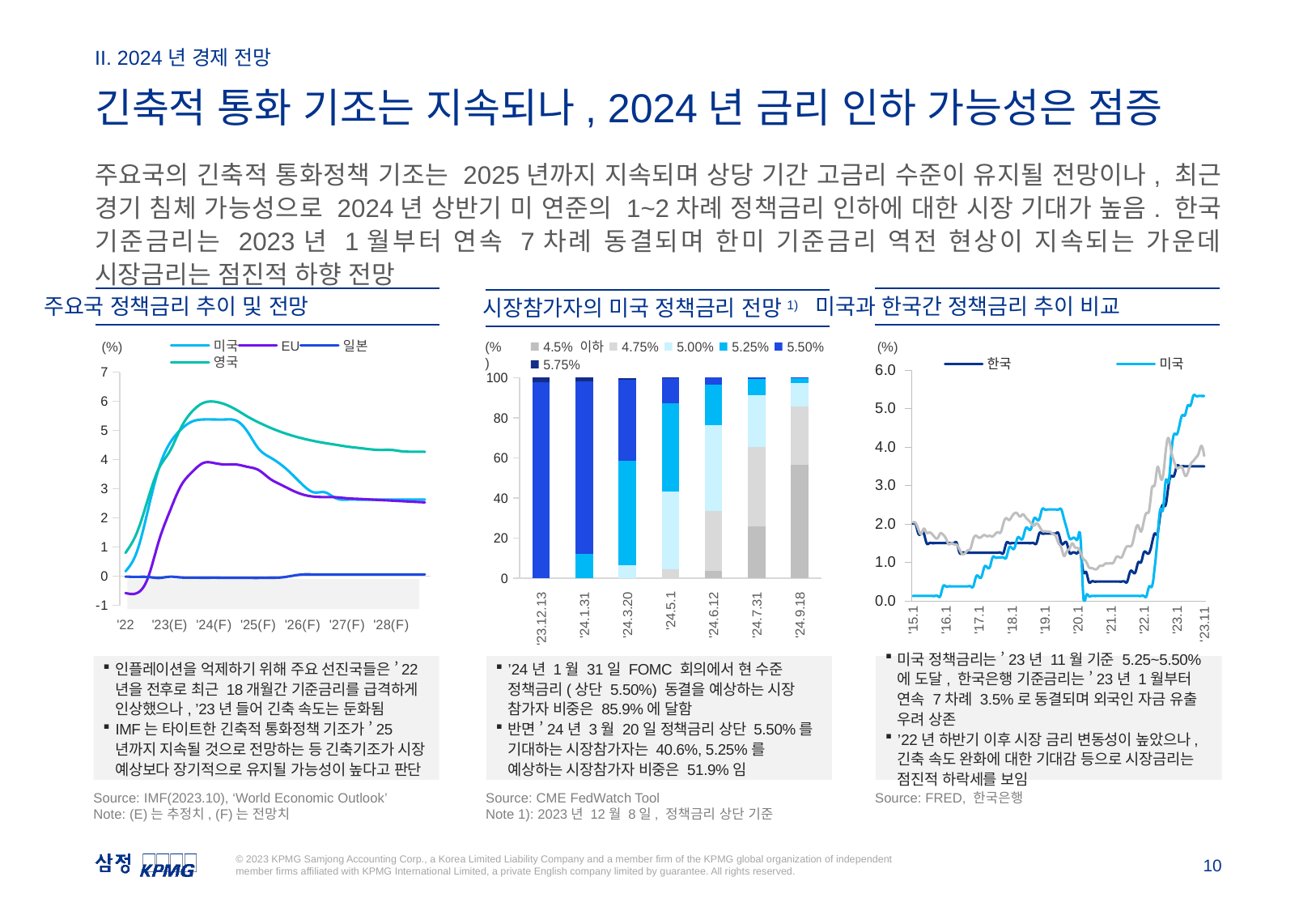

II. 2024년 경제 전망
# 긴축적 통화 기조는 지속되나, 2024년 금리 인하 가능성은 점증
주요국의 긴축적 통화정책 기조는 2025년까지 지속되며 상당 기간 고금리 수준이 유지될 전망이나, 최근 경기 침체 가능성으로 2024년 상반기 미 연준의 1~2차례 정책금리 인하에 대한 시장 기대가 높음. 한국 기준금리는 2023년 1월부터 연속 7차례 동결되며 한미 기준금리 역전 현상이 지속되는 가운데 시장금리는 점진적 하향 전망
주요국 정책금리 추이 및 전망
미국과 한국간 정책금리 추이 비교
시장참가자의 미국 정책금리 전망1)

### Chart

| Category | 미국 | EU | 일본 | 영국 |
|---|---|---|---|---|
| '22 | 0.165 | -0.578 | -0.015 | 0.802 |
|  | 0.811 | -0.584 | -0.023 | 1.468 |
|  | 2.228 | -0.08 | -0.026 | 2.615 |
|  | 3.693 | 1.197 | -0.061 | 3.687 |
| '23(E) | 4.563 | 2.23 | -0.019 | 4.287 |
|  | 5.031 | 3.1 | -0.044 | 5.088 |
|  | 5.304 | 3.57 | -0.05 | 5.645 |
|  | 5.375 | 3.88 | -0.055 | 5.94 |
| '24(F) | 5.375 | 3.88 | -0.053 | 5.985 |
|  | 5.375 | 3.83 | -0.058 | 5.89 |
|  | 5.333 | 3.83 | -0.059 | 5.705 |
|  | 4.958 | 3.75 | -0.059 | 5.475 |
| '25(F) | 4.375 | 3.64 | -0.06 | 5.275 |
|  | 4.083 | 3.35 | -0.055 | 5.1 |
|  | 3.833 | 3.14 | -0.045 | 4.95 |
|  | 3.5 | 2.95 | 0.01 | 4.825 |
| '26(F) | 3.125 | 2.8 | 0.06 | 4.72 |
|  | 2.875 | 2.727 | 0.06 | 4.635 |
|  | 2.875 | 2.712 | 0.06 | 4.565 |
|  | 2.667 | 2.706 | 0.06 | 4.505 |
| '27(F) | 2.625 | 2.671 | 0.06 | 4.445 |
|  | 2.625 | 2.651 | 0.06 | 4.4 |
|  | 2.625 | 2.631 | 0.06 | 4.355 |
|  | 2.625 | 2.611 | 0.06 | 4.33 |
| '28(F) | 2.625 | 2.591 | 0.06 | 4.33 |

### Chart

| Category | 4.5% 이하 | 4.75% | 5.00% | 5.25% | 5.50% | 5.75% |
|---|---|---|---|---|---|---|
| '23.12.13 | None | None | None | None | 97.7 | 2.3 |
| '24.1.31 | None | None | None | 12.1 | 85.9 | 2.0 |
| '24.3.20 | None | None | 6.5 | 51.9 | 40.6 | 0.9 |
| '24.5.1 | None | 4.6 | 38.5 | 44.0 | 12.7 | 0.3 |
| '24.6.12 | 3.5 | 30.1 | 42.6 | 20.4 | 3.4 | 0.1 |
| '24.7.31 | 25.8 | 39.5 | 26.1 | 7.7 | 0.9 | None |
| '24.9.18 | 56.5 | 29.1 | 11.8 | 2.4 | 0.2 | None |
(%)
(%)
(%)

### Chart

| Category | 한국 | 미국 | 한국 국고채 3년물 |
|---|---|---|---|
| '15.1 | 2.0 | 0.125 | 2.039 |
|  | 2.0 | 0.125 | 2.024 |
|  | 1.75 | 0.125 | 1.865 |
|  | 1.75 | 0.125 | 1.739 |
|  | 1.75 | 0.125 | 1.875 |
|  | 1.5 | 0.125 | 1.773 |
|  | 1.5 | 0.125 | 1.777 |
|  | 1.5 | 0.125 | 1.735 |
|  | 1.5 | 0.125 | 1.651 |
|  | 1.5 | 0.125 | 1.627 |
|  | 1.5 | 0.125 | 1.752 |
|  | 1.5 | 0.375 | 1.719 |
| '16.1 | 1.5 | 0.375 | 1.628 |
|  | 1.5 | 0.375 | 1.474 |
|  | 1.5 | 0.375 | 1.498 |
|  | 1.5 | 0.375 | 1.468 |
|  | 1.5 | 0.375 | 1.455 |
|  | 1.25 | 0.375 | 1.334 |
|  | 1.25 | 0.375 | 1.218 |
|  | 1.25 | 0.375 | 1.238 |
|  | 1.25 | 0.375 | 1.312 |
|  | 1.25 | 0.375 | 1.361 |
|  | 1.25 | 0.375 | 1.609 |
|  | 1.25 | 0.625 | 1.692 |
| '17.1 | 1.25 | 0.625 | 1.643 |
|  | 1.25 | 0.625 | 1.665 |
|  | 1.25 | 0.875 | 1.709 |
|  | 1.25 | 0.875 | 1.678 |
|  | 1.25 | 0.875 | 1.69 |
|  | 1.25 | 1.125 | 1.673 |
|  | 1.25 | 1.125 | 1.74 |
|  | 1.25 | 1.125 | 1.78 |
|  | 1.25 | 1.125 | 1.785 |
|  | 1.25 | 1.125 | 2.026 |
|  | 1.5 | 1.125 | 2.15 |
|  | 1.5 | 1.375 | 2.1 |
| '18.1 | 1.5 | 1.375 | 2.19 |
|  | 1.5 | 1.375 | 2.277 |
|  | 1.5 | 1.625 | 2.271 |
|  | 1.5 | 1.625 | 2.192 |
|  | 1.5 | 1.625 | 2.25 |
|  | 1.5 | 1.875 | 2.175 |
|  | 1.5 | 1.875 | 2.097 |
|  | 1.5 | 1.875 | 2.019 |
|  | 1.5 | 2.125 | 1.953 |
|  | 1.5 | 2.125 | 2.01 |
|  | 1.75 | 2.125 | 1.94 |
|  | 1.75 | 2.375 | 1.825 |
| '19.1 | 1.75 | 2.375 | 1.807 |
|  | 1.75 | 2.375 | 1.802 |
|  | 1.75 | 2.375 | 1.789 |
|  | 1.75 | 2.375 | 1.736 |
|  | 1.75 | 2.375 | 1.679 |
|  | 1.75 | 2.375 | 1.496 |
|  | 1.5 | 2.375 | 1.382 |
|  | 1.5 | 2.125 | 1.164 |
|  | 1.5 | 1.875 | 1.287 |
|  | 1.25 | 1.625 | 1.357 |
|  | 1.25 | 1.625 | 1.492 |
|  | 1.25 | 1.625 | 1.39 |
| '20.1 | 1.25 | 1.625 | 1.373 |
|  | 1.25 | 1.625 | 1.253 |
|  | 0.75 | 0.125 | 1.091 |
|  | 0.75 | 0.125 | 1.024 |
|  | 0.5 | 0.125 | 0.878 |
|  | 0.5 | 0.125 | 0.85 |
|  | 0.5 | 0.125 | 0.826 |
|  | 0.5 | 0.125 | 0.829 |
|  | 0.5 | 0.125 | 0.908 |
|  | 0.5 | 0.125 | 0.91 |
|  | 0.5 | 0.125 | 0.965 |
|  | 0.5 | 0.125 | 0.97 |
| '21.1 | 0.5 | 0.125 | 0.975 |
|  | 0.5 | 0.125 | 0.995 |
|  | 0.5 | 0.125 | 1.133 |
|  | 0.5 | 0.125 | 1.138 |
|  | 0.5 | 0.125 | 1.134 |
|  | 0.5 | 0.125 | 1.302 |
|  | 0.5 | 0.125 | 1.419 |
|  | 0.75 | 0.125 | 1.411 |
|  | 0.75 | 0.125 | 1.515 |
|  | 0.75 | 0.125 | 1.842 |
|  | 1.0 | 0.125 | 1.953 |
|  | 1.0 | 0.125 | 1.8 |
| '22.1 | 1.25 | 0.125 | 2.06 |
|  | 1.25 | 0.125 | 2.285 |
|  | 1.25 | 0.375 | 2.369 |
|  | 1.5 | 0.375 | 2.941 |
|  | 1.75 | 0.875 | 3.019 |
|  | 1.75 | 1.625 | 3.477 |
|  | 2.25 | 2.375 | 3.238 |
|  | 2.5 | 2.375 | 3.247 |
|  | 2.5 | 3.125 | 3.903 |
|  | 3.0 | 3.08 | 4.235 |
|  | 3.25 | 3.83 | 3.895 |
|  | 3.25 | 4.33 | 3.63 |
| '23.1 | 3.5 | 4.33 | 3.46 |
|  | 3.5 | 4.57 | 3.47 |
|  | 3.5 | 4.83 | 3.461 |
|  | 3.5 | 4.83 | 3.263 |
|  | 3.5 | 5.08 | 3.33 |
|  | 3.5 | 5.08 | 3.548 |
|  | 3.5 | 5.33 | 3.638 |
|  | 3.5 | 5.33 | 3.727 |
|  | 3.5 | 5.33 | 3.842 |
|  | 3.5 | 5.33 | 4.031 |
| '23.11 | 3.5 | 5.33 | 3.771 |
인플레이션을 억제하기 위해 주요 선진국들은 ’22년을 전후로 최근 18개월간 기준금리를 급격하게 인상했으나, ’23년 들어 긴축 속도는 둔화됨
IMF는 타이트한 긴축적 통화정책 기조가 ’25년까지 지속될 것으로 전망하는 등 긴축기조가 시장 예상보다 장기적으로 유지될 가능성이 높다고 판단
’24년 1월 31일 FOMC 회의에서 현 수준 정책금리(상단 5.50%) 동결을 예상하는 시장 참가자 비중은 85.9%에 달함
반면 ’24년 3월 20일 정책금리 상단 5.50%를 기대하는 시장참가자는 40.6%, 5.25%를 예상하는 시장참가자 비중은 51.9%임
미국 정책금리는 ’23년 11월 기준 5.25~5.50%에 도달, 한국은행 기준금리는 ’23년 1월부터 연속 7차례 3.5%로 동결되며 외국인 자금 유출 우려 상존
’22년 하반기 이후 시장 금리 변동성이 높았으나, 긴축 속도 완화에 대한 기대감 등으로 시장금리는 점진적 하락세를 보임
Source: IMF(2023.10), ‘World Economic Outlook’
Note: (E)는 추정치, (F)는 전망치
Source: CME FedWatch Tool
Note 1): 2023년 12월 8일, 정책금리 상단 기준
Source: FRED, 한국은행